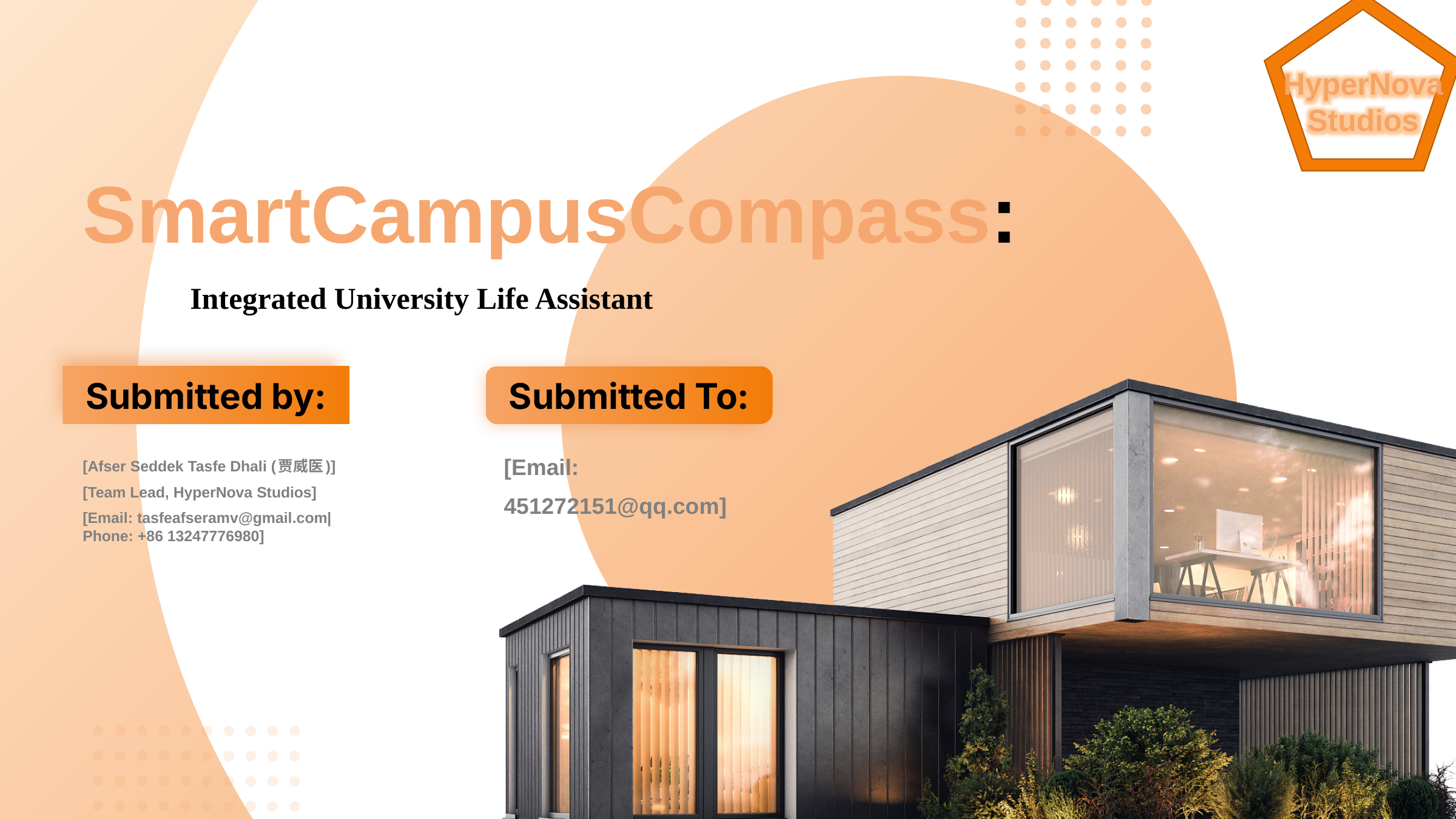

HyperNova Studios
SmartCampusCompass:
Integrated University Life Assistant
Submitted by:
Submitted To:

[Email:
451272151@qq.com]
[Afser Seddek Tasfe Dhali (贾威医)]
[Team Lead, HyperNova Studios]
[Email: tasfeafseramv@gmail.com| Phone: +86 13247776980]